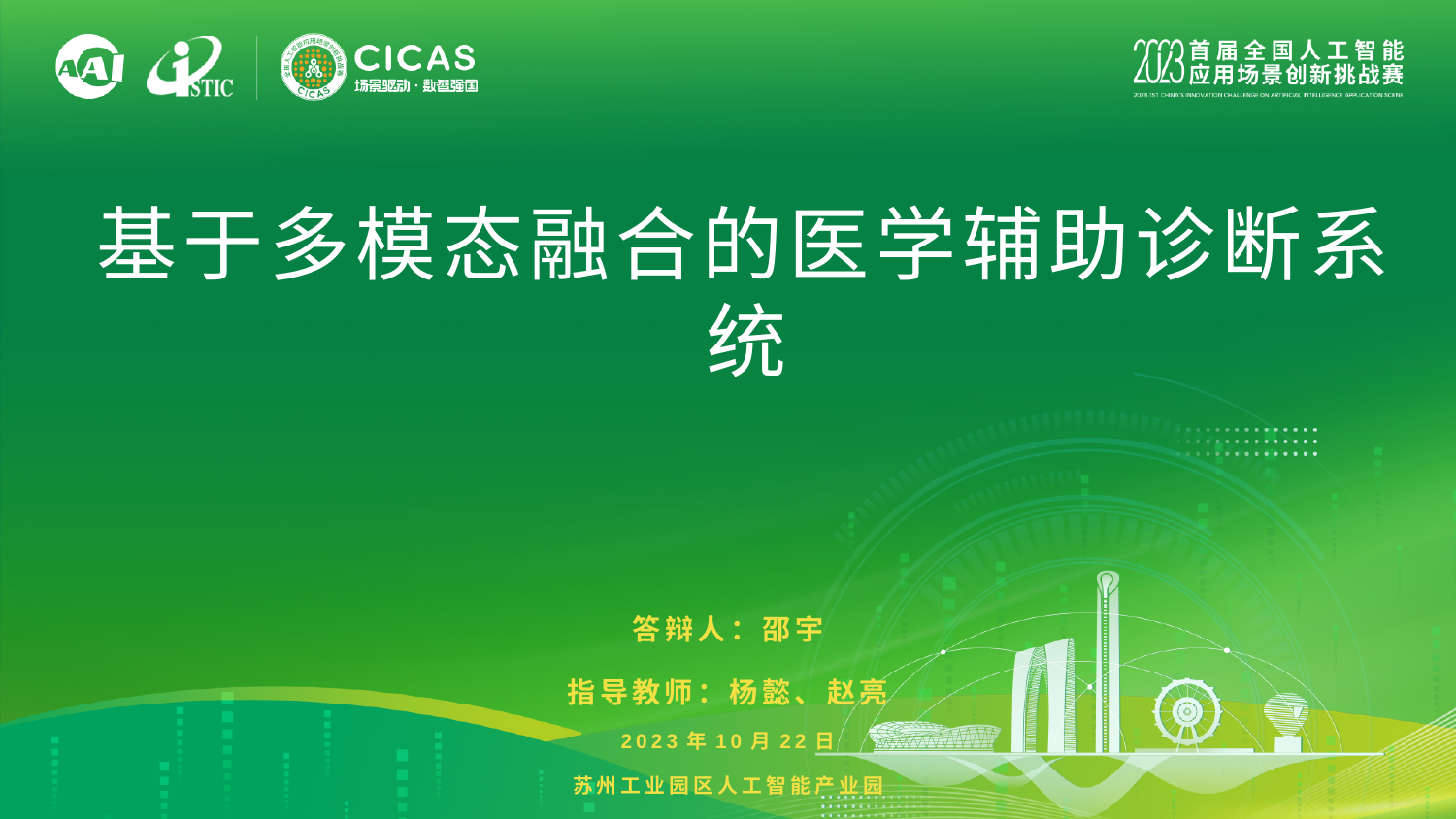

# 基于多模态融合的医学辅助诊断系统
答辩人：邵宇
指导教师：杨懿、赵亮
2023年10月22日
苏州工业园区人工智能产业园

1